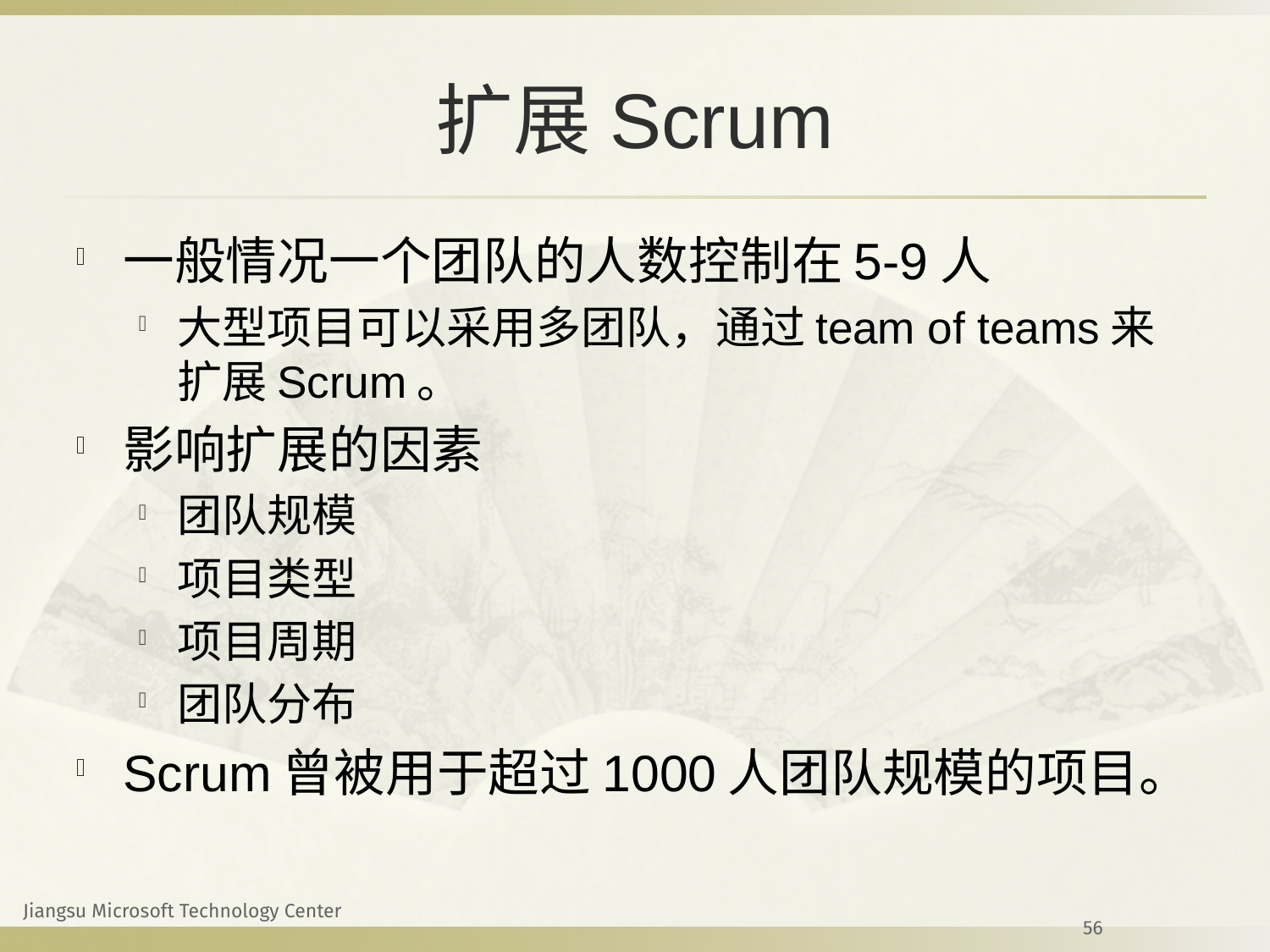

# 扩展Scrum
一般情况一个团队的人数控制在5-9人
大型项目可以采用多团队，通过team of teams来扩展Scrum。
影响扩展的因素
团队规模
项目类型
项目周期
团队分布
Scrum曾被用于超过1000人团队规模的项目。

Jiangsu Microsoft Technology Center
56